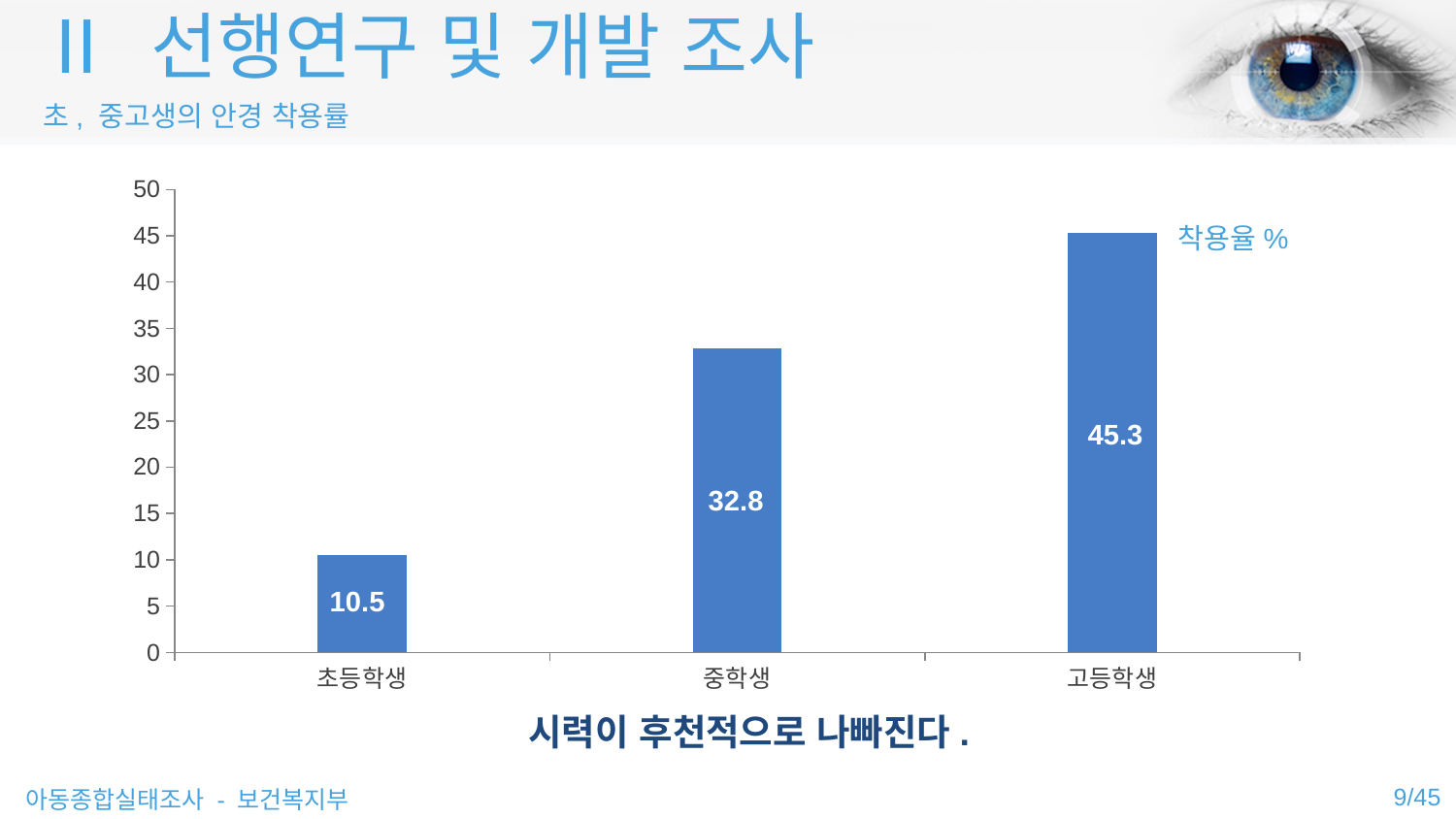

Ⅱ 선행연구 및 개발 조사
초, 중고생의 안경 착용률

### Chart

| Category | Series 1 |
|---|---|
| 초등학생 | 10.5 |
| 중학생 | 32.8 |
| 고등학생 | 45.3 |
착용율%
45.3
32.8
10.5
시력이 후천적으로 나빠진다.
9/45
아동종합실태조사 - 보건복지부